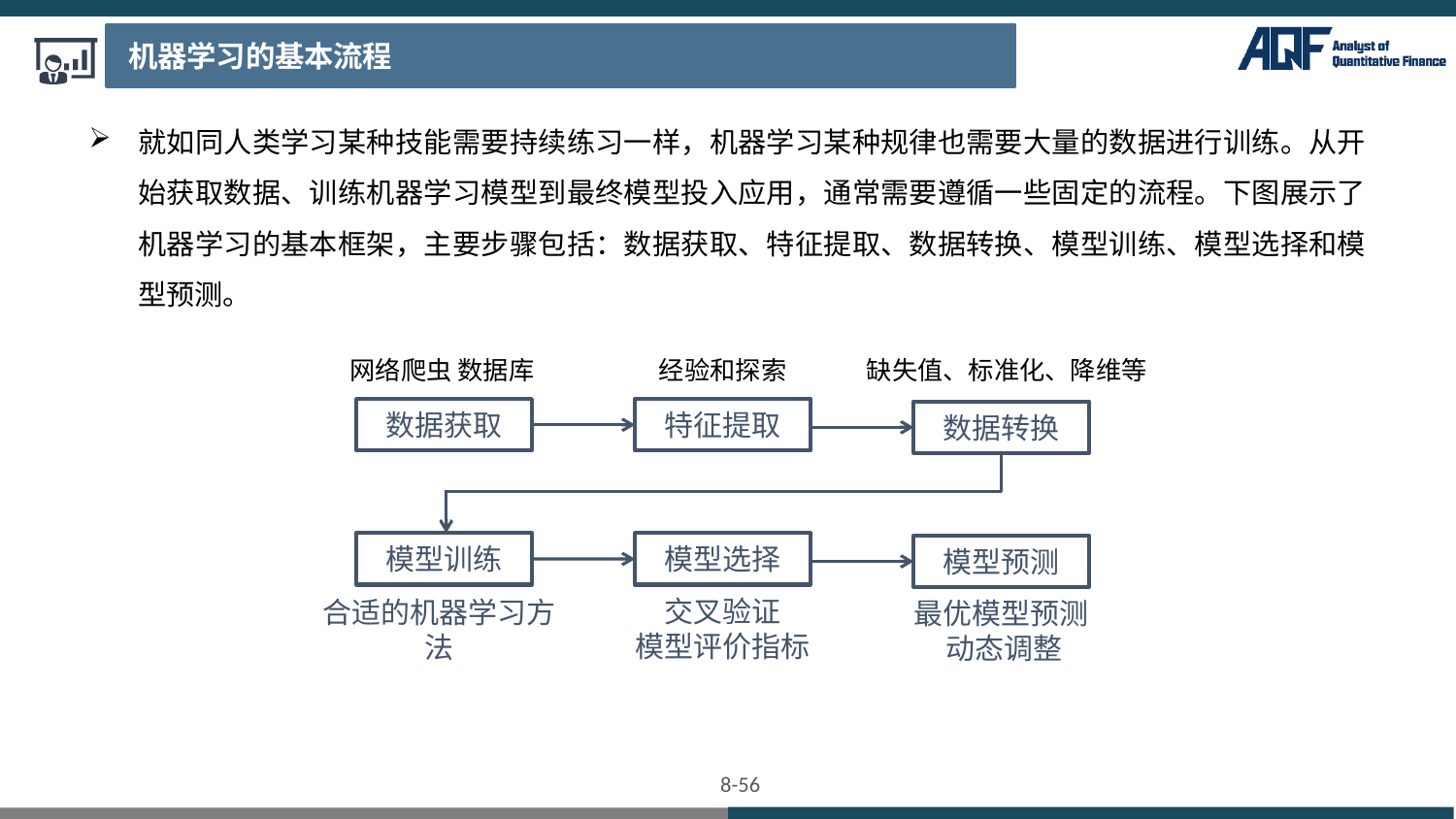

机器学习的基本流程
就如同人类学习某种技能需要持续练习一样，机器学习某种规律也需要大量的数据进行训练。从开始获取数据、训练机器学习模型到最终模型投入应用，通常需要遵循一些固定的流程。下图展示了机器学习的基本框架，主要步骤包括：数据获取、特征提取、数据转换、模型训练、模型选择和模型预测。
网络爬虫 数据库
经验和探索
缺失值、标准化、降维等
数据获取
特征提取
数据转换
模型训练
模型选择
模型预测
交叉验证
模型评价指标
合适的机器学习方法
最优模型预测
动态调整